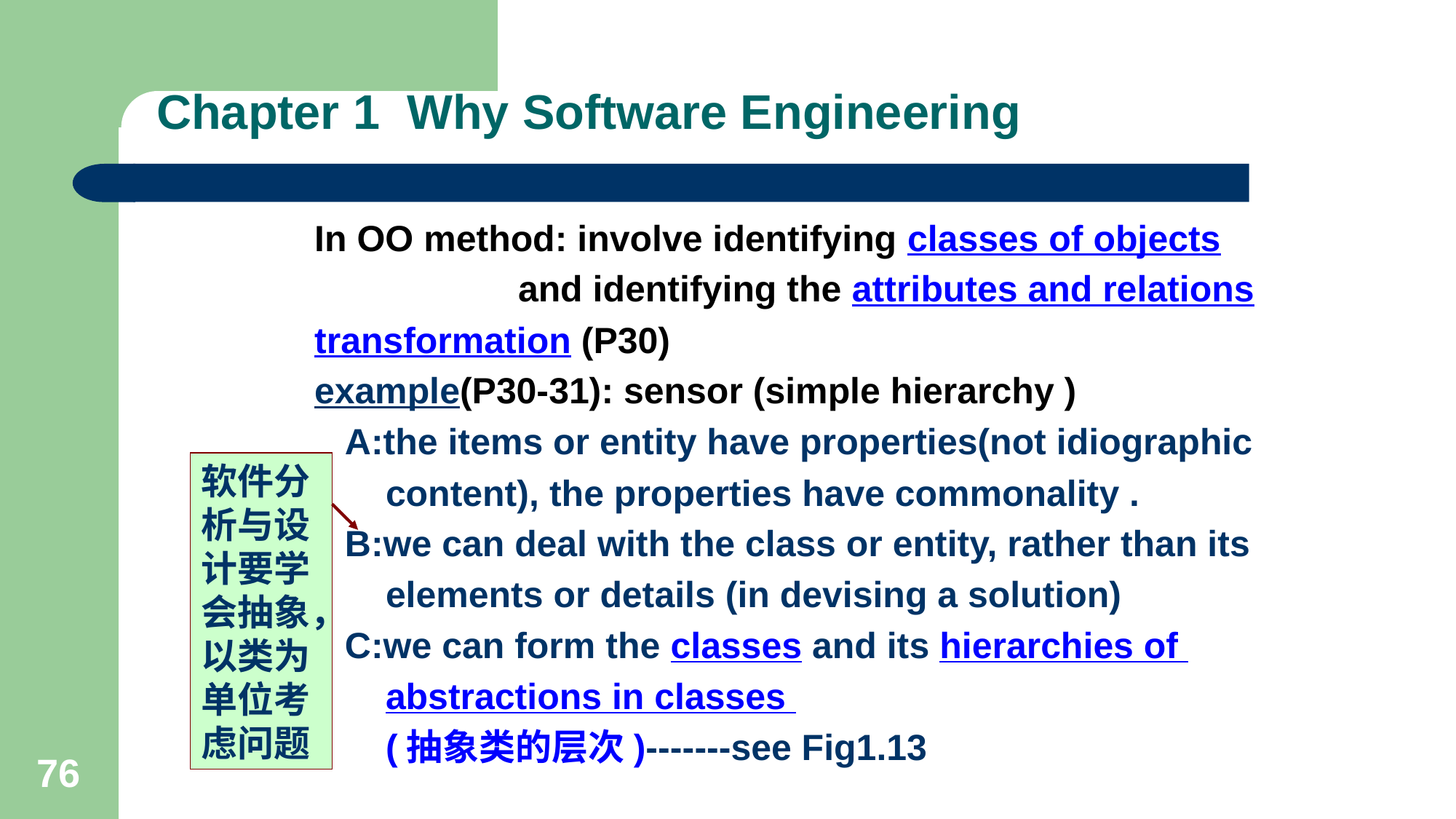

# Chapter 1  Why Software Engineering
   In OO method: involve identifying classes of objects
                       and identifying the attributes and relations
   transformation (P30)
   example(P30-31): sensor (simple hierarchy )
      A:the items or entity have properties(not idiographic
          content), the properties have commonality .
      B:we can deal with the class or entity, rather than its
          elements or details (in devising a solution)
      C:we can form the classes and its hierarchies of
          abstractions in classes
          (抽象类的层次)-------see Fig1.13
软件分析与设计要学会抽象，以类为单位考虑问题

76